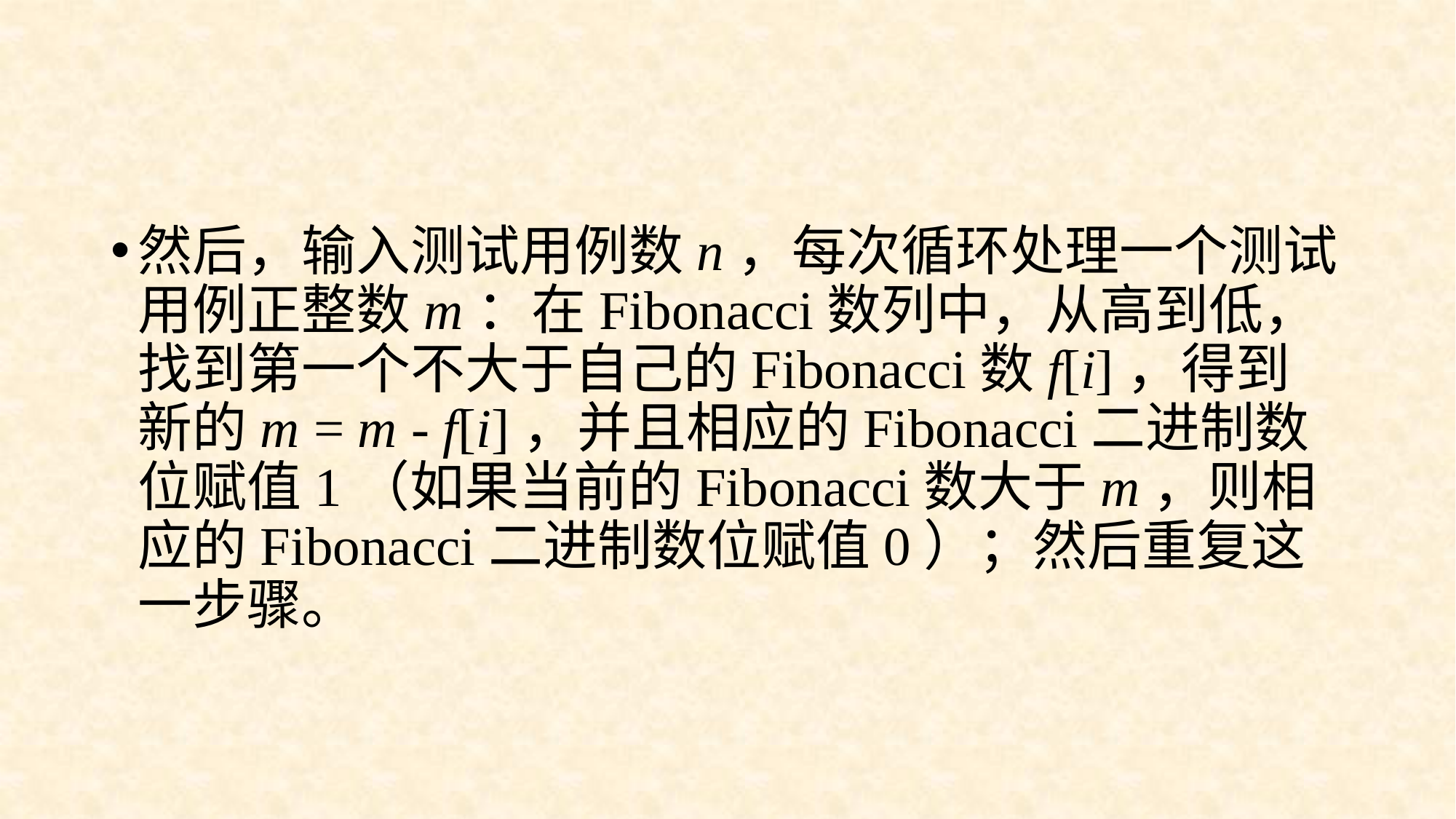

#
然后，输入测试用例数n，每次循环处理一个测试用例正整数m：在Fibonacci数列中，从高到低，找到第一个不大于自己的Fibonacci数f[i]，得到新的m = m - f[i]，并且相应的Fibonacci二进制数位赋值1（如果当前的Fibonacci数大于m，则相应的Fibonacci二进制数位赋值0）；然后重复这一步骤。